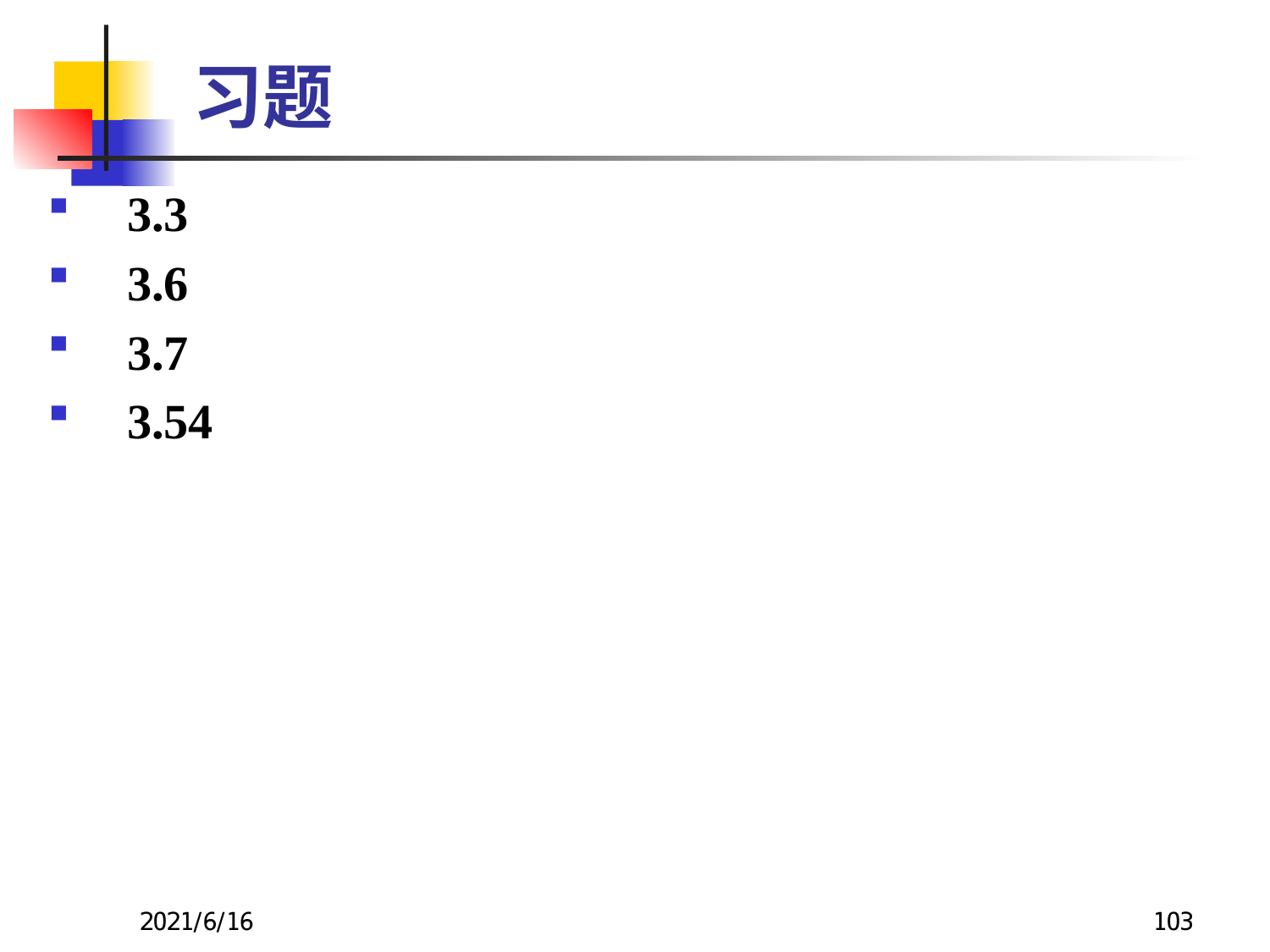

# 习题
3.3
3.6
3.7
3.54

2021/6/16
103